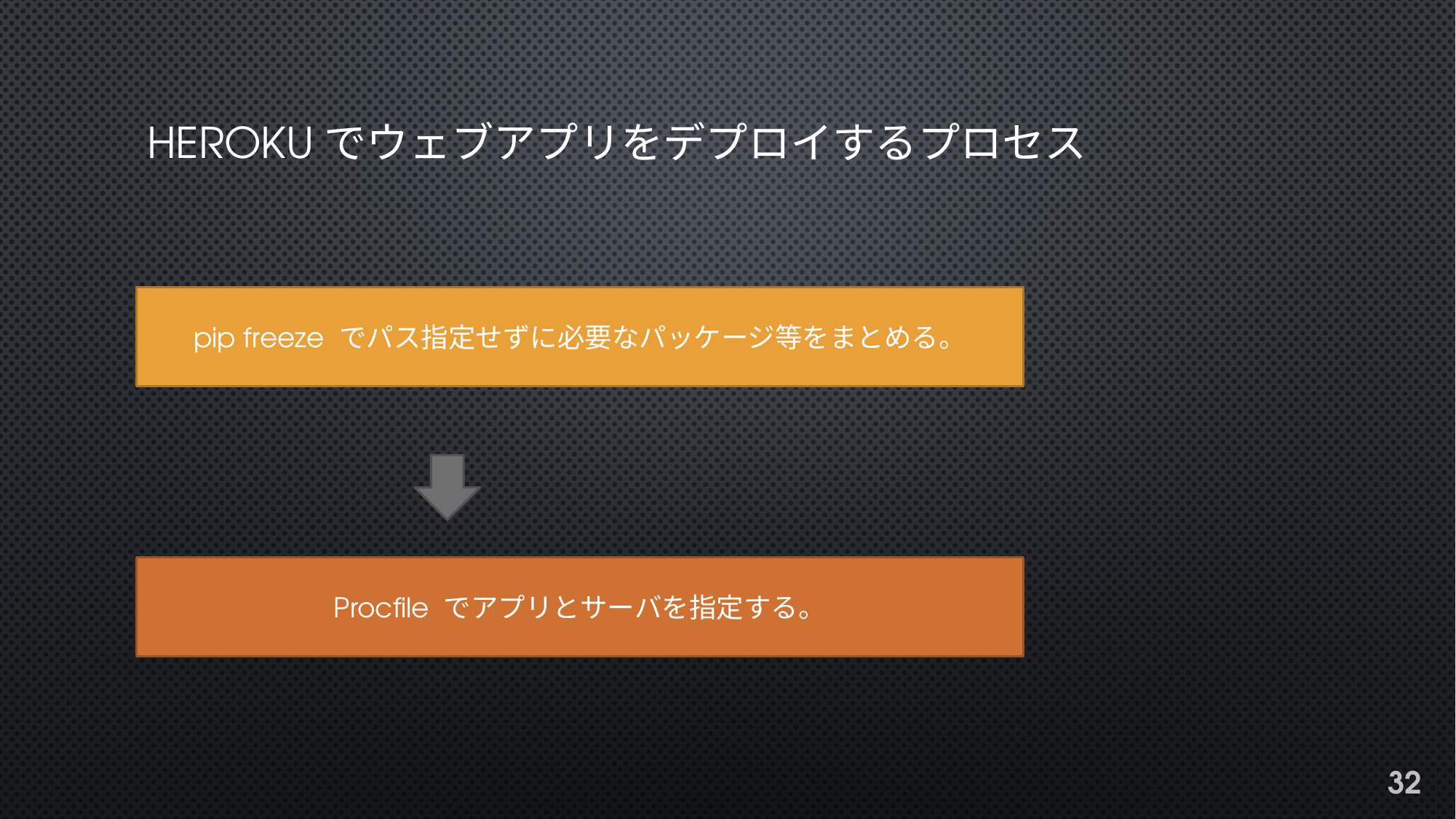

# HEROKuでウェブアプリをデプロイするプロセス
pip freeze でパス指定せずに必要なパッケージ等をまとめる。

Procfile でアプリとサーバを指定する。
32